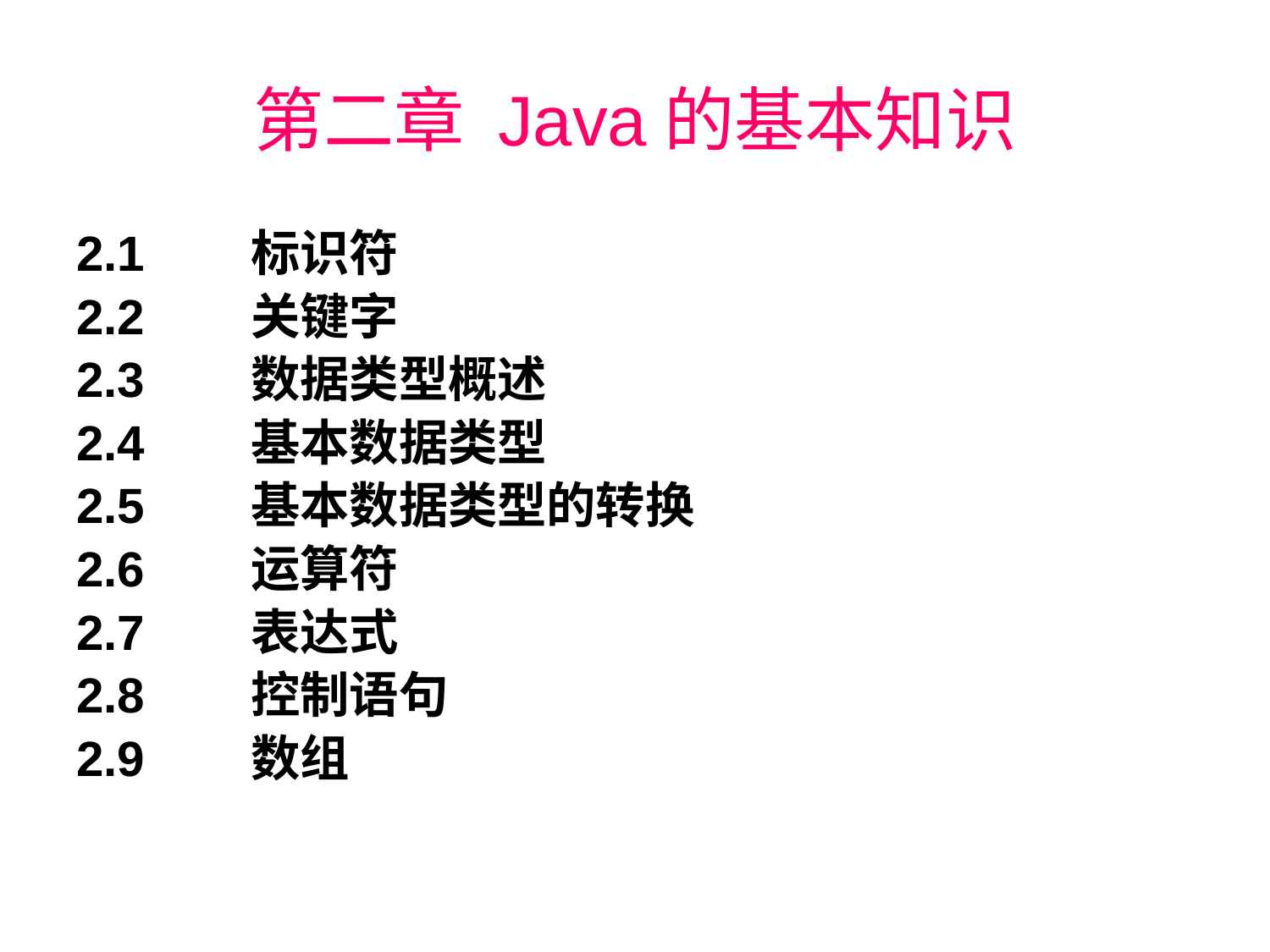

# 第二章 Java的基本知识
2.1 	标识符
2.2 	关键字
2.3	数据类型概述
2.4 	基本数据类型
2.5	基本数据类型的转换
2.6 	运算符
2.7 	表达式
2.8 	控制语句
2.9	数组